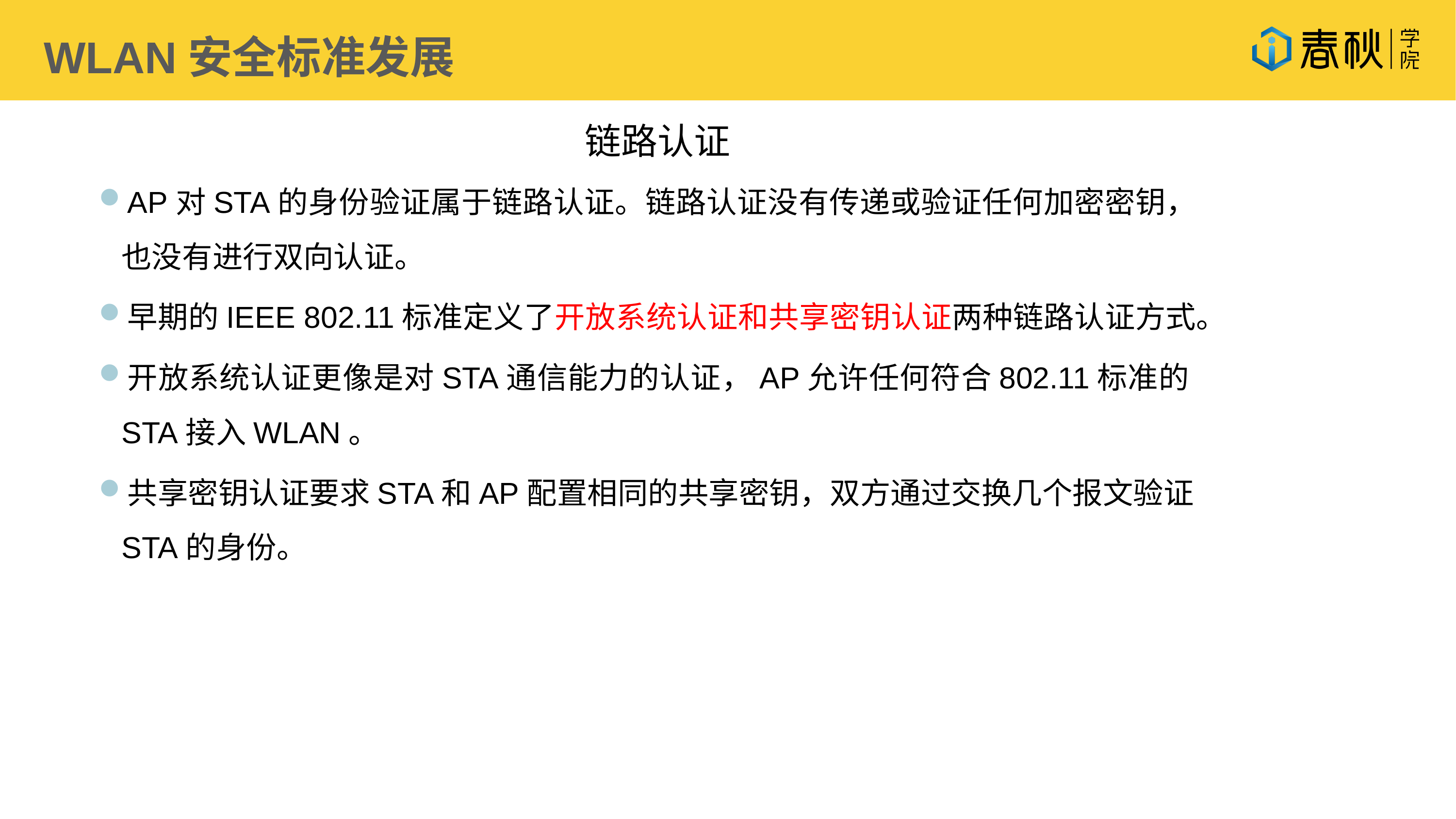

WLAN安全标准发展
链路认证
AP对STA的身份验证属于链路认证。链路认证没有传递或验证任何加密密钥，也没有进行双向认证。
早期的IEEE 802.11标准定义了开放系统认证和共享密钥认证两种链路认证方式。
开放系统认证更像是对STA通信能力的认证，AP允许任何符合802.11标准的STA接入WLAN。
共享密钥认证要求STA和AP配置相同的共享密钥，双方通过交换几个报文验证STA的身份。